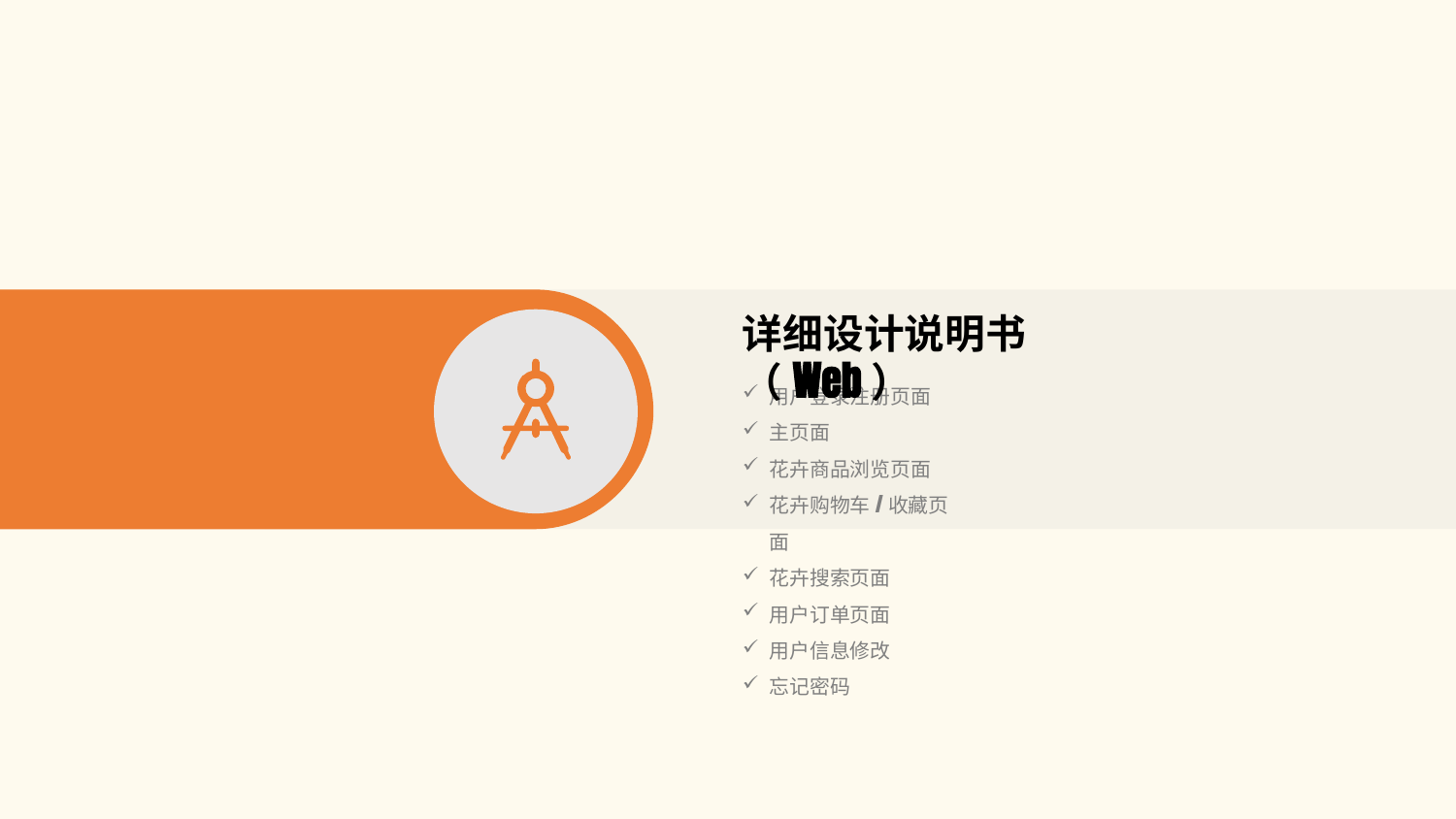

详细设计说明书（Web）

用户登录注册页面
主页面
花卉商品浏览页面
花卉购物车/收藏页面
花卉搜索页面
用户订单页面
用户信息修改
忘记密码
11